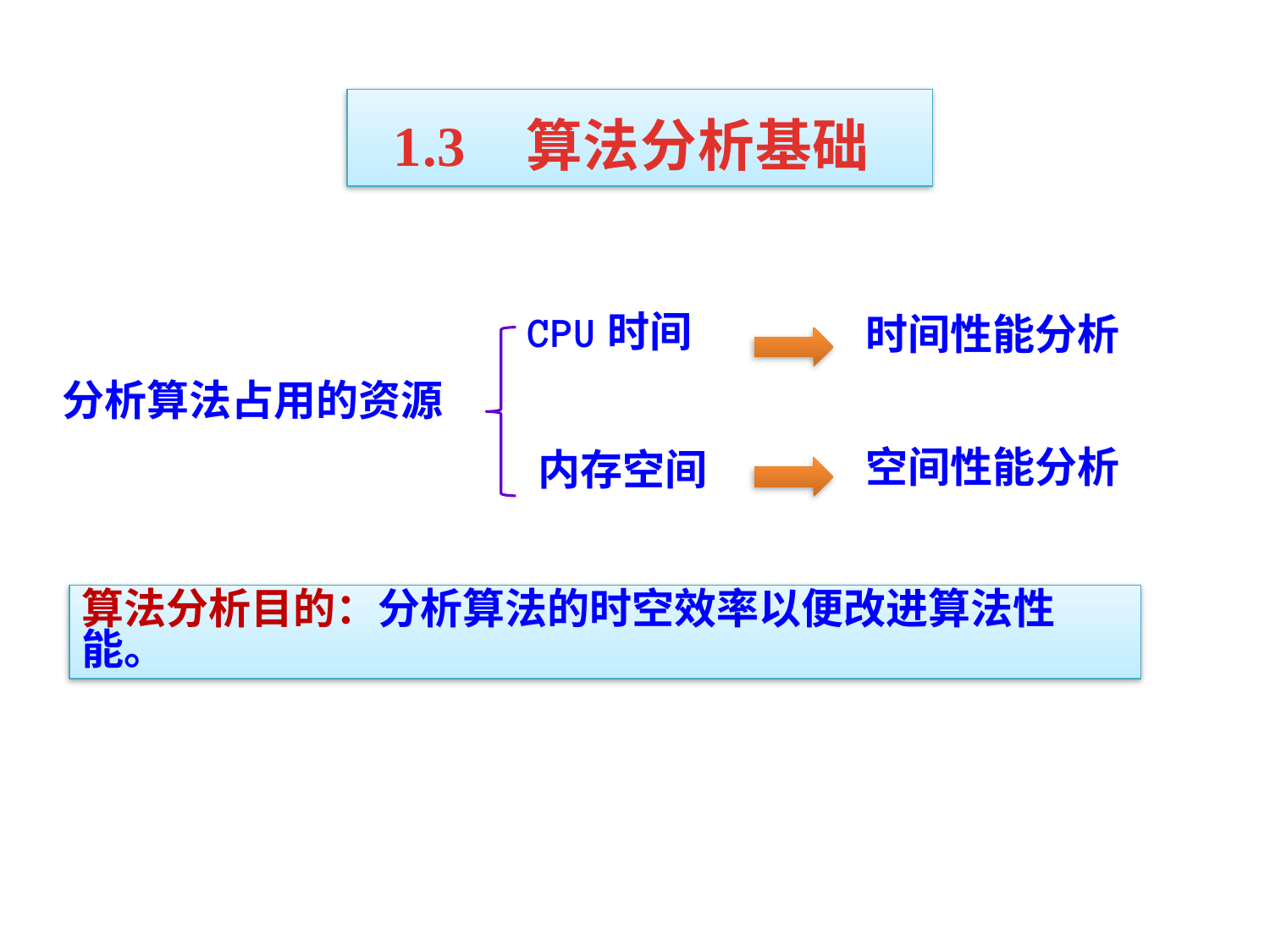

1.3   算法分析基础
CPU时间
时间性能分析

分析算法占用的资源
空间性能分析

内存空间
算法分析目的：分析算法的时空效率以便改进算法性能。